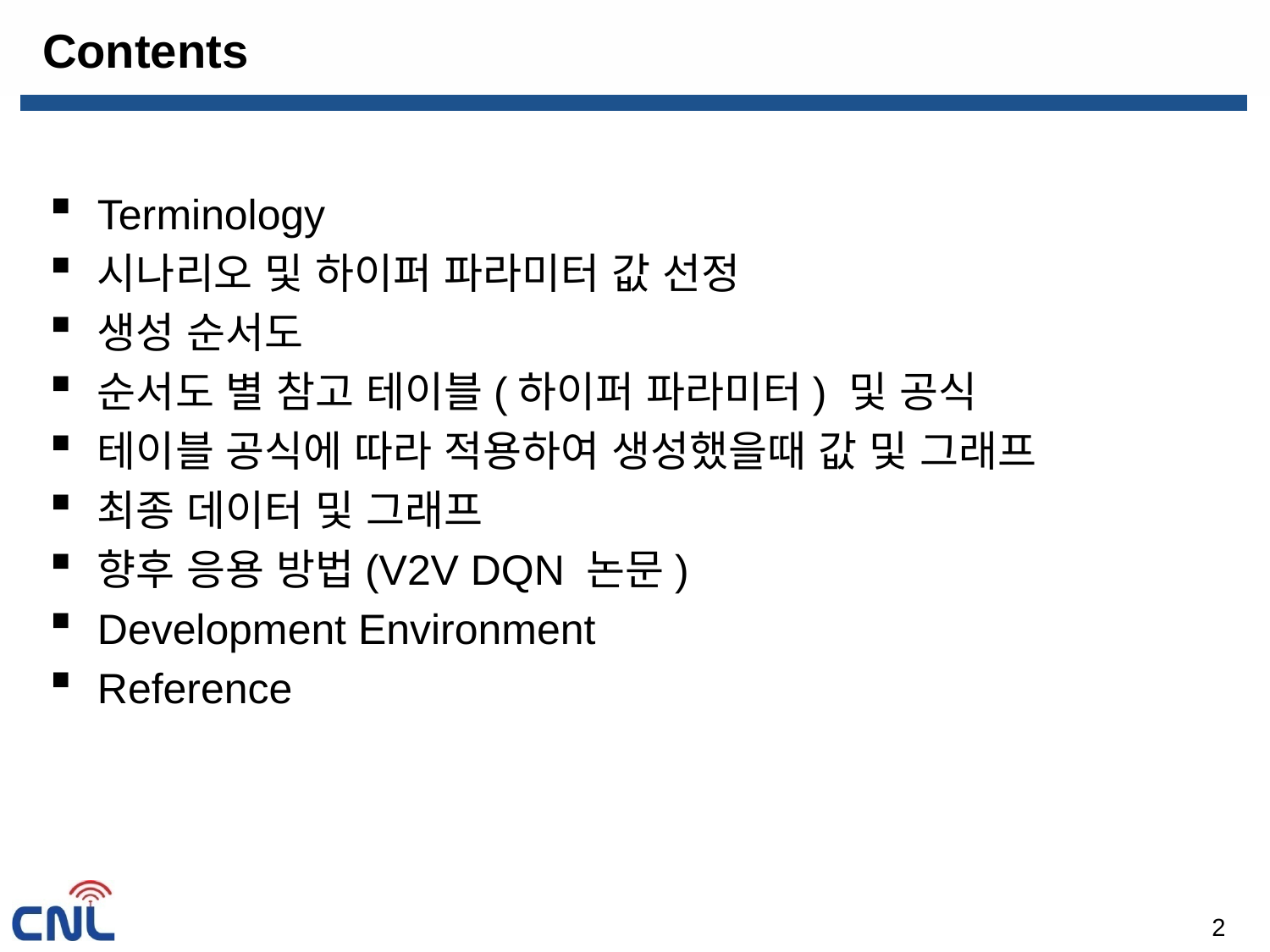

# Contents

Terminology
시나리오 및 하이퍼 파라미터 값 선정
생성 순서도
순서도 별 참고 테이블(하이퍼 파라미터) 및 공식
테이블 공식에 따라 적용하여 생성했을때 값 및 그래프
최종 데이터 및 그래프
향후 응용 방법(V2V DQN 논문)
Development Environment
Reference

2